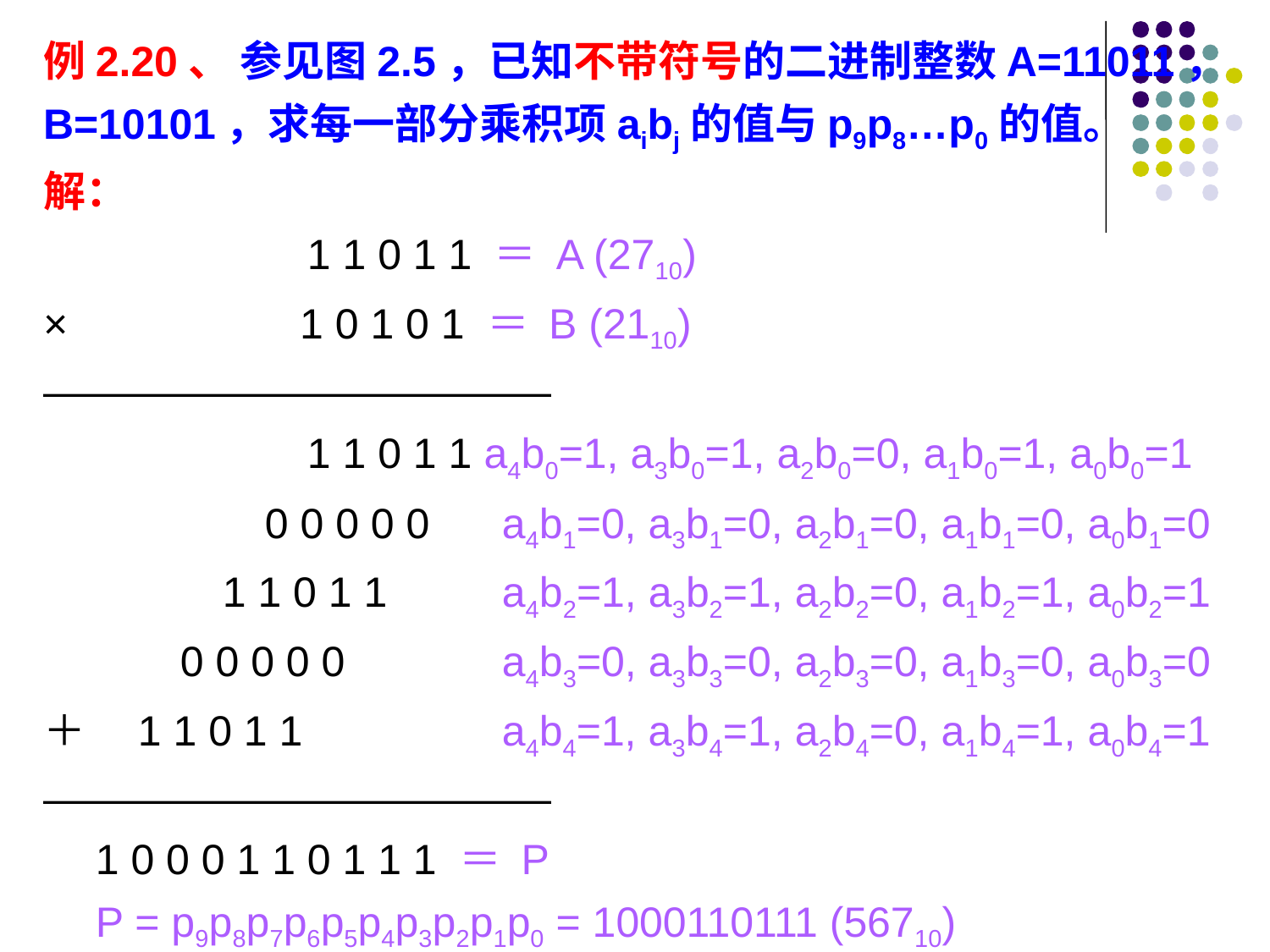

例2.20、 参见图2.5，已知不带符号的二进制整数A=11011，B=10101，求每一部分乘积项aibj的值与p9p8…p0的值。
解：
　　　　　　1 1 0 1 1 ＝ A (2710)
×　　　　　1 0 1 0 1 ＝ B (2110)
————————————
　　　　　　1 1 0 1 1 a4b0=1, a3b0=1, a2b0=0, a1b0=1, a0b0=1
　　　　　0 0 0 0 0　 a4b1=0, a3b1=0, a2b1=0, a1b1=0, a0b1=0
　　　　1 1 0 1 1　　 a4b2=1, a3b2=1, a2b2=0, a1b2=1, a0b2=1
　　　0 0 0 0 0　　　 a4b3=0, a3b3=0, a2b3=0, a1b3=0, a0b3=0
＋　1 1 0 1 1　　　　 a4b4=1, a3b4=1, a2b4=0, a1b4=1, a0b4=1
————————————
　1 0 0 0 1 1 0 1 1 1 ＝ P
　P = p9p8p7p6p5p4p3p2p1p0 = 1000110111 (56710)